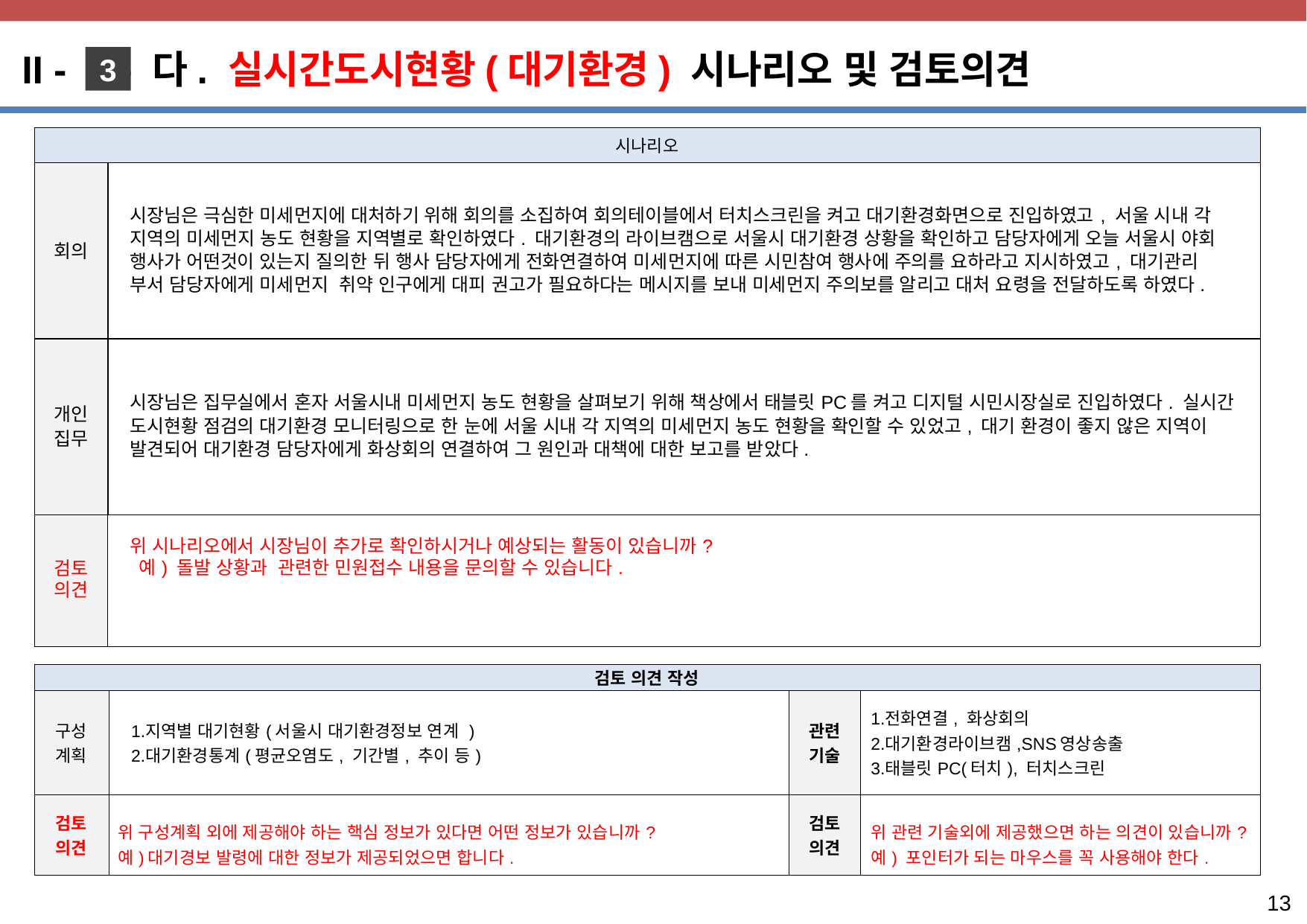

II -     - 다. 실시간도시현황(대기환경) 시나리오 및 검토의견
3
| 시나리오 |  |
| --- | --- |
| 회의 | 시장님은 극심한 미세먼지에 대처하기 위해 회의를 소집하여 회의테이블에서 터치스크린을 켜고 대기환경화면으로 진입하였고, 서울 시내 각 지역의 미세먼지 농도 현황을 지역별로 확인하였다. 대기환경의 라이브캠으로 서울시 대기환경 상황을 확인하고 담당자에게 오늘 서울시 야회 행사가 어떤것이 있는지 질의한 뒤 행사 담당자에게 전화연결하여 미세먼지에 따른 시민참여 행사에 주의를 요하라고 지시하였고, 대기관리 부서 담당자에게 미세먼지 취약 인구에게 대피 권고가 필요하다는 메시지를 보내 미세먼지 주의보를 알리고 대처 요령을 전달하도록 하였다. |
| 개인 집무 | 시장님은 집무실에서 혼자 서울시내 미세먼지 농도 현황을 살펴보기 위해 책상에서 태블릿PC를 켜고 디지털 시민시장실로 진입하였다. 실시간 도시현황 점검의 대기환경 모니터링으로 한 눈에 서울 시내 각 지역의 미세먼지 농도 현황을 확인할 수 있었고, 대기 환경이 좋지 않은 지역이 발견되어 대기환경 담당자에게 화상회의 연결하여 그 원인과 대책에 대한 보고를 받았다. |
| 검토 의견 | 위 시나리오에서 시장님이 추가로 확인하시거나 예상되는 활동이 있습니까? 예) 돌발 상황과 관련한 민원접수 내용을 문의할 수 있습니다. |
| 검토 의견 작성 |  |  |  |
| --- | --- | --- | --- |
| 구성 계획 | 지역별 대기현황(서울시 대기환경정보 연계 ) 대기환경통계(평균오염도, 기간별, 추이 등) | 관련 기술 | 전화연결, 화상회의 대기환경라이브캠,SNS영상송출 태블릿PC(터치), 터치스크린 |
| 검토 의견 | 위 구성계획 외에 제공해야 하는 핵심 정보가 있다면 어떤 정보가 있습니까? 예)대기경보 발령에 대한 정보가 제공되었으면 합니다. | 검토 의견 | 위 관련 기술외에 제공했으면 하는 의견이 있습니까? 예) 포인터가 되는 마우스를 꼭 사용해야 한다. |